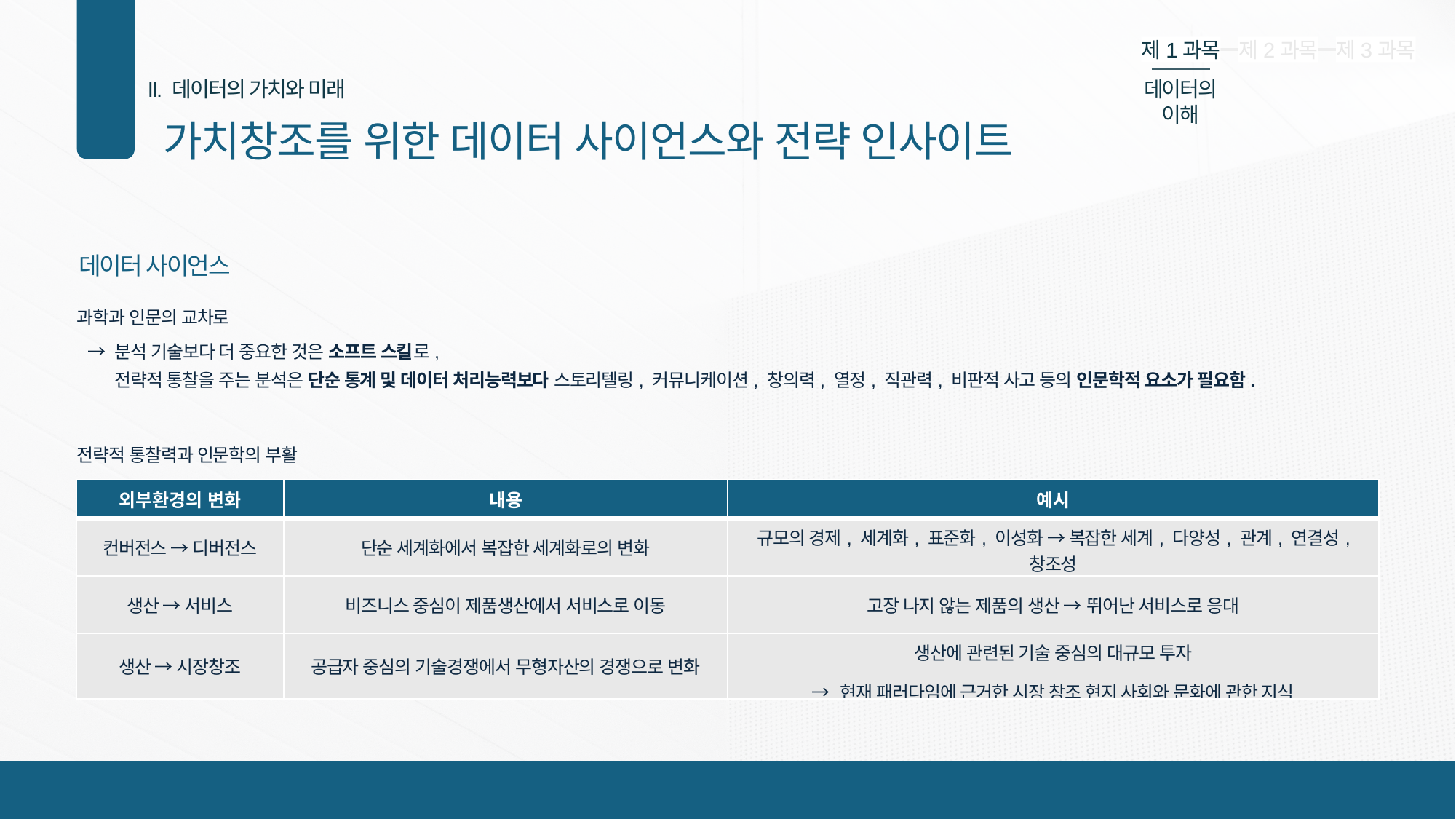

Heavy
제1과목
제2과목
제3과목
ExtraBold

II. 데이터의 가치와 미래
데이터의 이해
Bold
가치창조를 위한 데이터 사이언스와 전략 인사이트
Regular
03
Light
데이터 사이언스
과학과 인문의 교차로
→ 분석 기술보다 더 중요한 것은 소프트 스킬로,
     전략적 통찰을 주는 분석은 단순 통계 및 데이터 처리능력보다 스토리텔링, 커뮤니케이션, 창의력, 열정, 직관력, 비판적 사고 등의 인문학적 요소가 필요함.
전략적 통찰력과 인문학의 부활
| 외부환경의 변화 | 내용 | 예시 |
| --- | --- | --- |
| 컨버전스 → 디버전스 | 단순 세계화에서 복잡한 세계화로의 변화 | 규모의 경제, 세계화, 표준화, 이성화 → 복잡한 세계, 다양성, 관계, 연결성, 창조성 |
| 생산 → 서비스 | 비즈니스 중심이 제품생산에서 서비스로 이동 | 고장 나지 않는 제품의 생산 → 뛰어난 서비스로 응대 |
| 생산 → 시장창조 | 공급자 중심의 기술경쟁에서 무형자산의 경쟁으로 변화 | 생산에 관련된 기술 중심의 대규모 투자 → 현재 패러다임에 근거한 시장 창조 현지 사회와 문화에 관한 지식 |
13